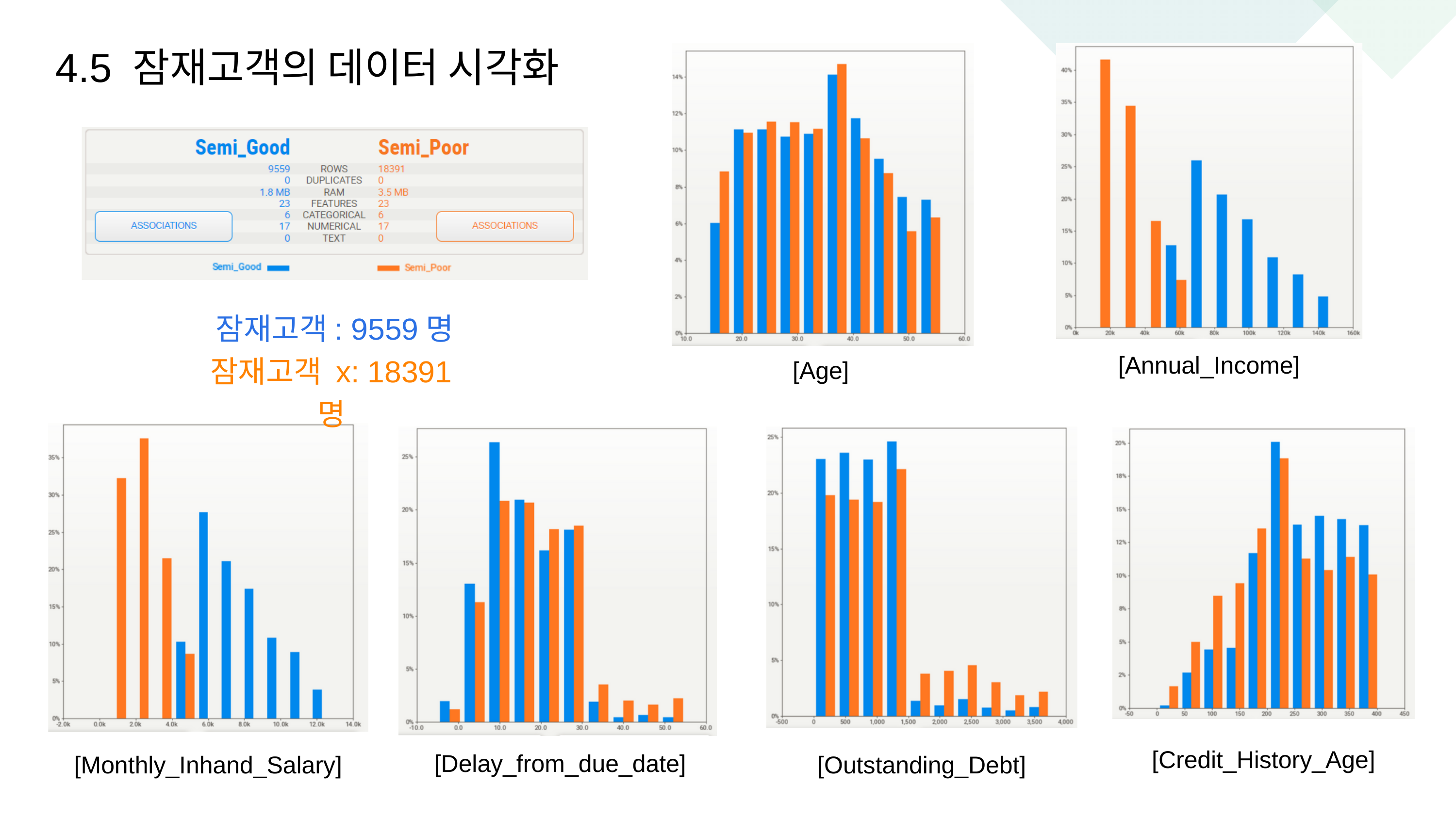

4.5 잠재고객의 데이터 시각화

잠재고객: 9559명
[Annual_Income]
[Age]
잠재고객 x: 18391명

[Credit_History_Age]
[Delay_from_due_date]
[Monthly_Inhand_Salary]
[Outstanding_Debt]